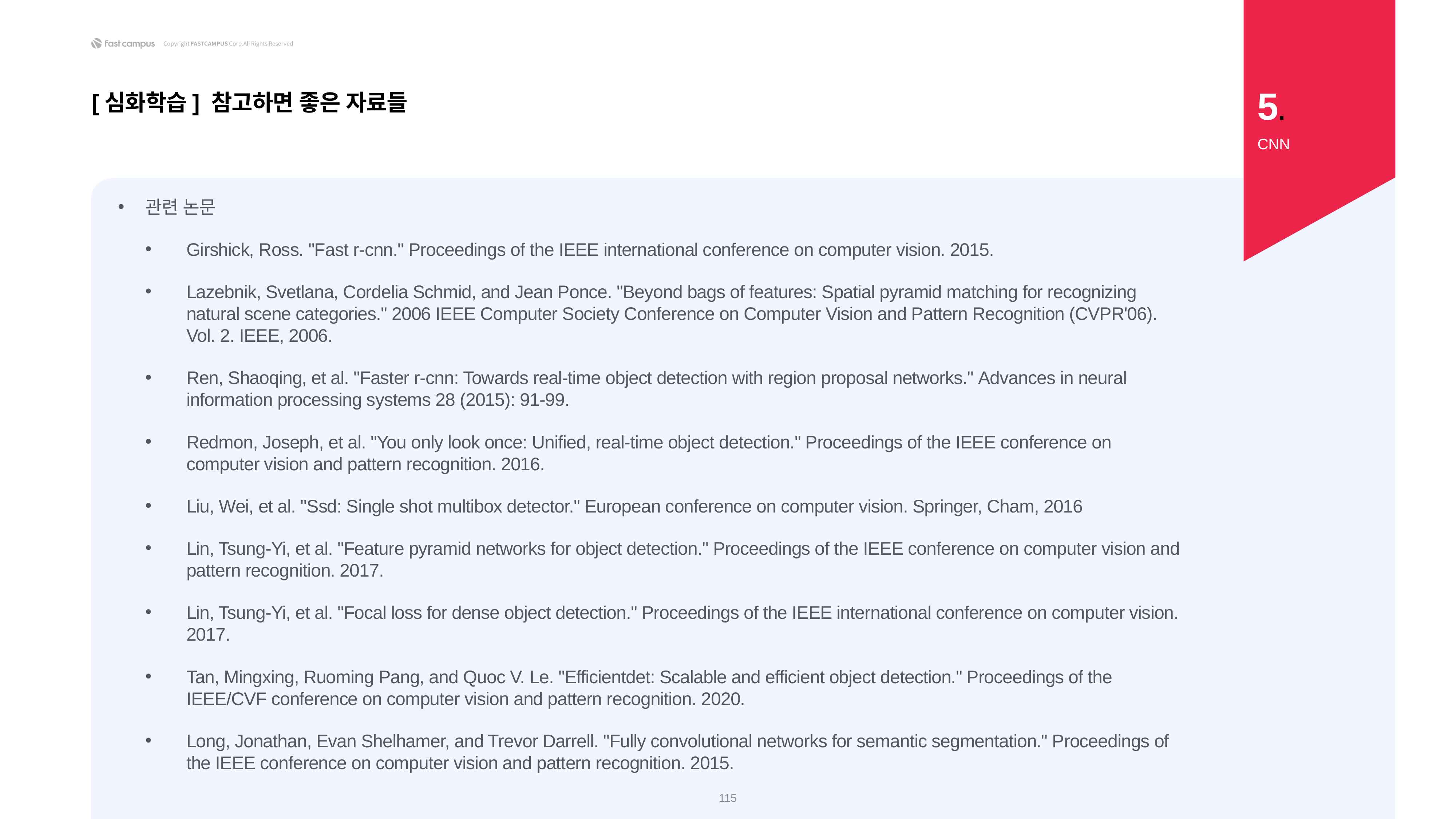

5.
[심화학습] 참고하면 좋은 자료들
CNN
관련 논문
Girshick, Ross. "Fast r-cnn." Proceedings of the IEEE international conference on computer vision. 2015.
Lazebnik, Svetlana, Cordelia Schmid, and Jean Ponce. "Beyond bags of features: Spatial pyramid matching for recognizing natural scene categories." 2006 IEEE Computer Society Conference on Computer Vision and Pattern Recognition (CVPR'06). Vol. 2. IEEE, 2006.
Ren, Shaoqing, et al. "Faster r-cnn: Towards real-time object detection with region proposal networks." Advances in neural information processing systems 28 (2015): 91-99.
Redmon, Joseph, et al. "You only look once: Unified, real-time object detection." Proceedings of the IEEE conference on computer vision and pattern recognition. 2016.
Liu, Wei, et al. "Ssd: Single shot multibox detector." European conference on computer vision. Springer, Cham, 2016
Lin, Tsung-Yi, et al. "Feature pyramid networks for object detection." Proceedings of the IEEE conference on computer vision and pattern recognition. 2017.
Lin, Tsung-Yi, et al. "Focal loss for dense object detection." Proceedings of the IEEE international conference on computer vision. 2017.
Tan, Mingxing, Ruoming Pang, and Quoc V. Le. "Efficientdet: Scalable and efficient object detection." Proceedings of the IEEE/CVF conference on computer vision and pattern recognition. 2020.
Long, Jonathan, Evan Shelhamer, and Trevor Darrell. "Fully convolutional networks for semantic segmentation." Proceedings of the IEEE conference on computer vision and pattern recognition. 2015.
115